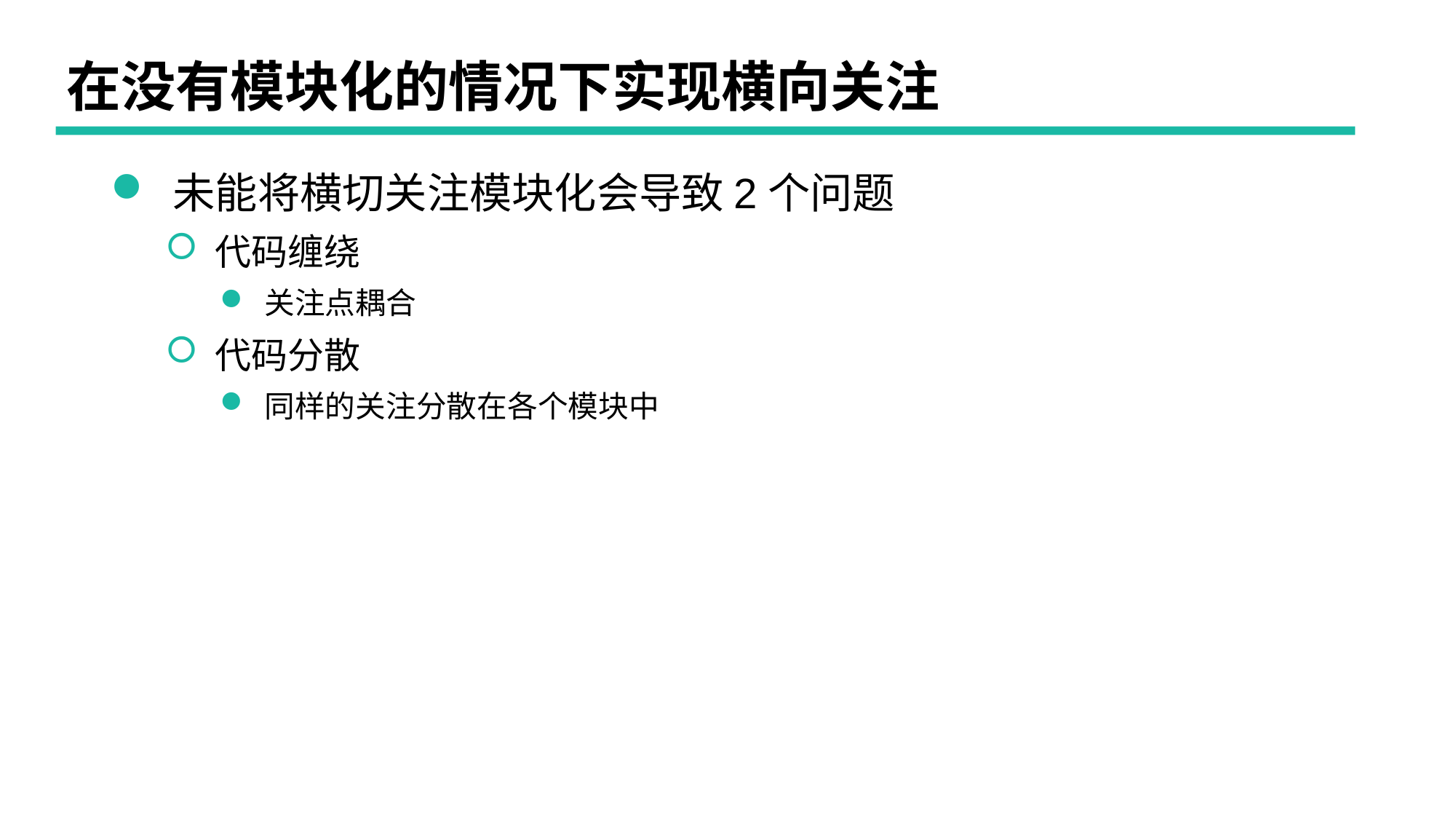

# 在没有模块化的情况下实现横向关注
 未能将横切关注模块化会导致2个问题
 代码缠绕
 关注点耦合
 代码分散
 同样的关注分散在各个模块中